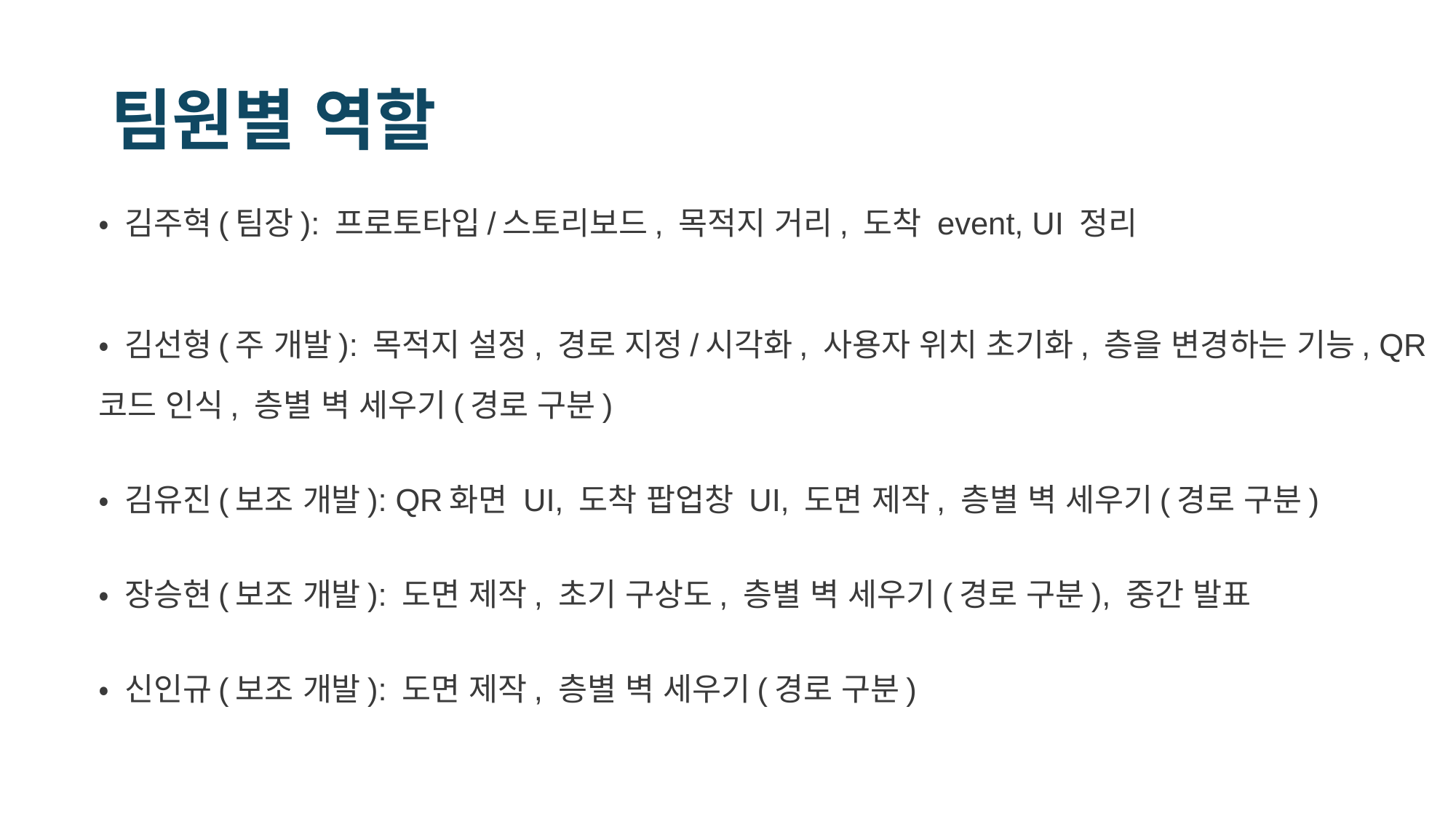

# 팀원별 역할
• 김주혁(팀장): 프로토타입/스토리보드, 목적지 거리, 도착 event, UI 정리

• 김선형(주 개발): 목적지 설정, 경로 지정/시각화, 사용자 위치 초기화, 층을 변경하는 기능, QR 코드 인식, 층별 벽 세우기(경로 구분)

• 김유진(보조 개발): QR화면 UI, 도착 팝업창 UI, 도면 제작, 층별 벽 세우기(경로 구분)

• 장승현(보조 개발): 도면 제작, 초기 구상도, 층별 벽 세우기(경로 구분), 중간 발표

• 신인규(보조 개발): 도면 제작, 층별 벽 세우기(경로 구분)